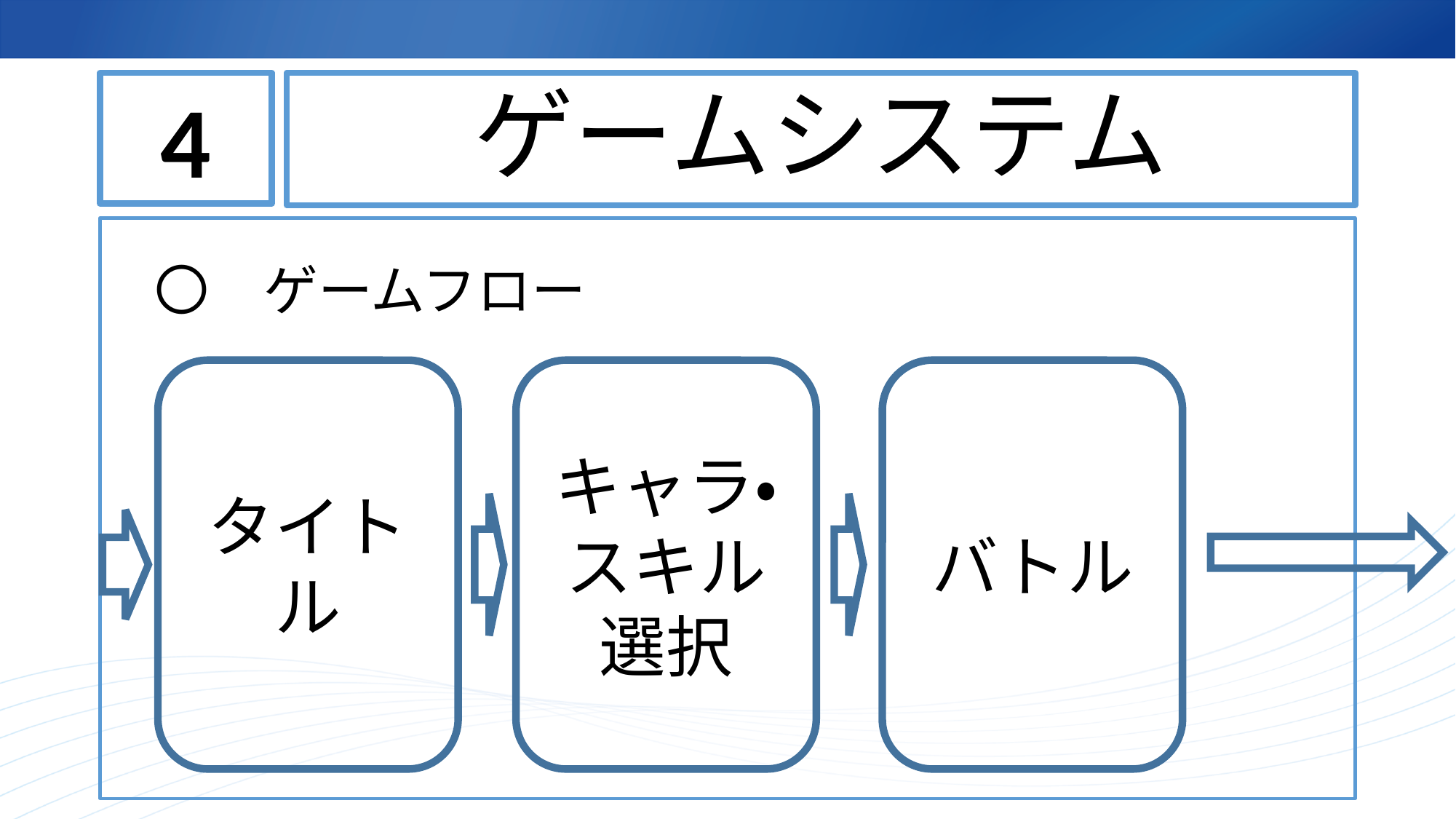

4
# ゲームシステム
〇　ゲームフロー

キャラ・
スキル
選択
バトル
タイトル